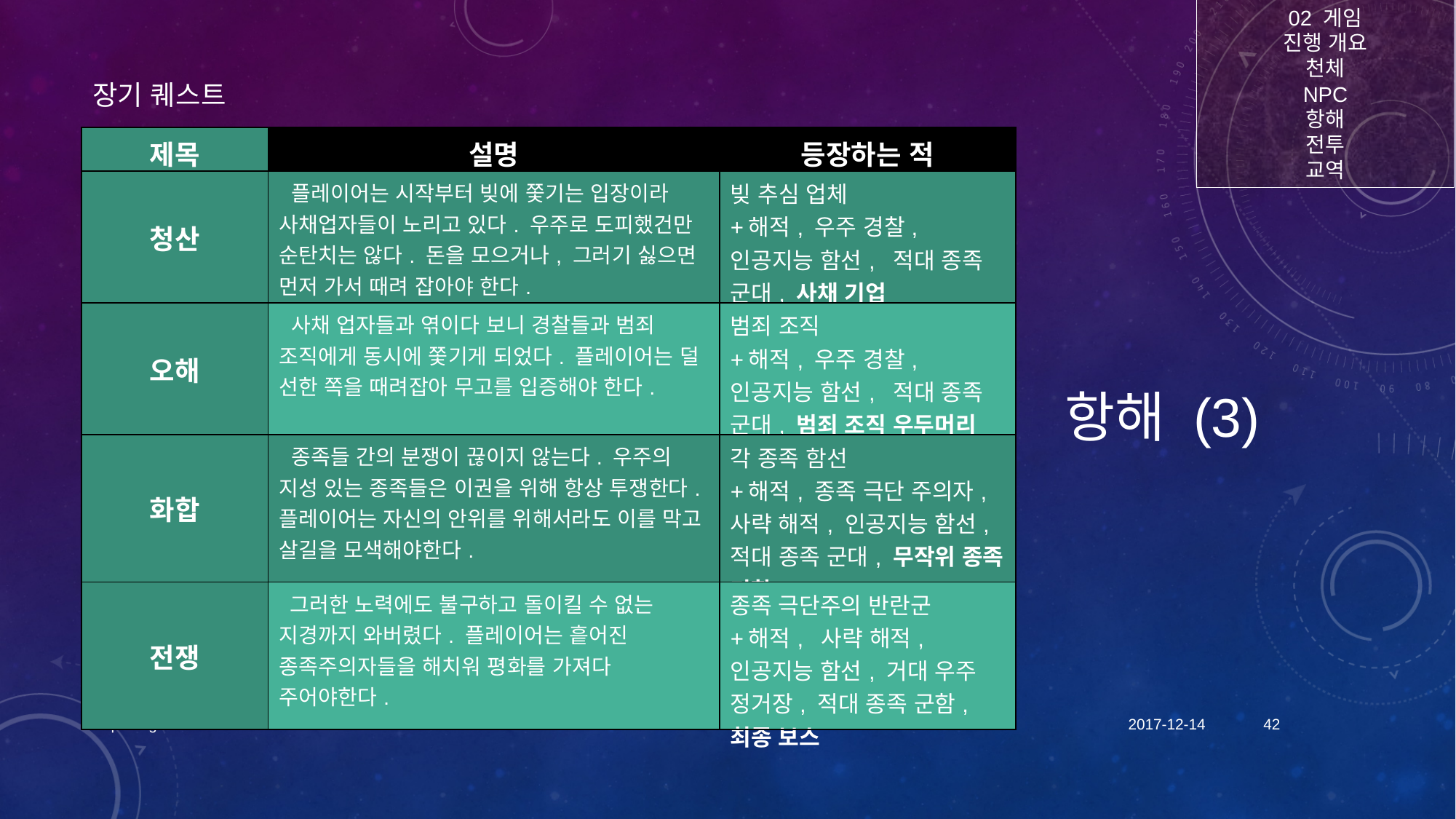

02 게임
진행 개요
천체
NPC
항해
전투
교역
# 항해 (3)
장기 퀘스트
| 제목 | 설명 | 등장하는 적 |
| --- | --- | --- |
| 청산 | 플레이어는 시작부터 빚에 쫓기는 입장이라 사채업자들이 노리고 있다. 우주로 도피했건만 순탄치는 않다. 돈을 모으거나, 그러기 싫으면 먼저 가서 때려 잡아야 한다. | 빚 추심 업체 +해적, 우주 경찰, 인공지능 함선, 적대 종족 군대, 사채 기업 |
| 오해 | 사채 업자들과 엮이다 보니 경찰들과 범죄 조직에게 동시에 쫓기게 되었다. 플레이어는 덜 선한 쪽을 때려잡아 무고를 입증해야 한다. | 범죄 조직 +해적, 우주 경찰, 인공지능 함선, 적대 종족 군대, 범죄 조직 우두머리 |
| 화합 | 종족들 간의 분쟁이 끊이지 않는다. 우주의 지성 있는 종족들은 이권을 위해 항상 투쟁한다. 플레이어는 자신의 안위를 위해서라도 이를 막고 살길을 모색해야한다. | 각 종족 함선 +해적, 종족 극단 주의자, 사략 해적, 인공지능 함선, 적대 종족 군대, 무작위 종족 기함 |
| 전쟁 | 그러한 노력에도 불구하고 돌이킬 수 없는 지경까지 와버렸다. 플레이어는 흩어진 종족주의자들을 해치워 평화를 가져다 주어야한다. | 종족 극단주의 반란군 +해적, 사략 해적, 인공지능 함선, 거대 우주 정거장, 적대 종족 군함, 최종 보스 |
Super Light Drive
2017-12-14
42